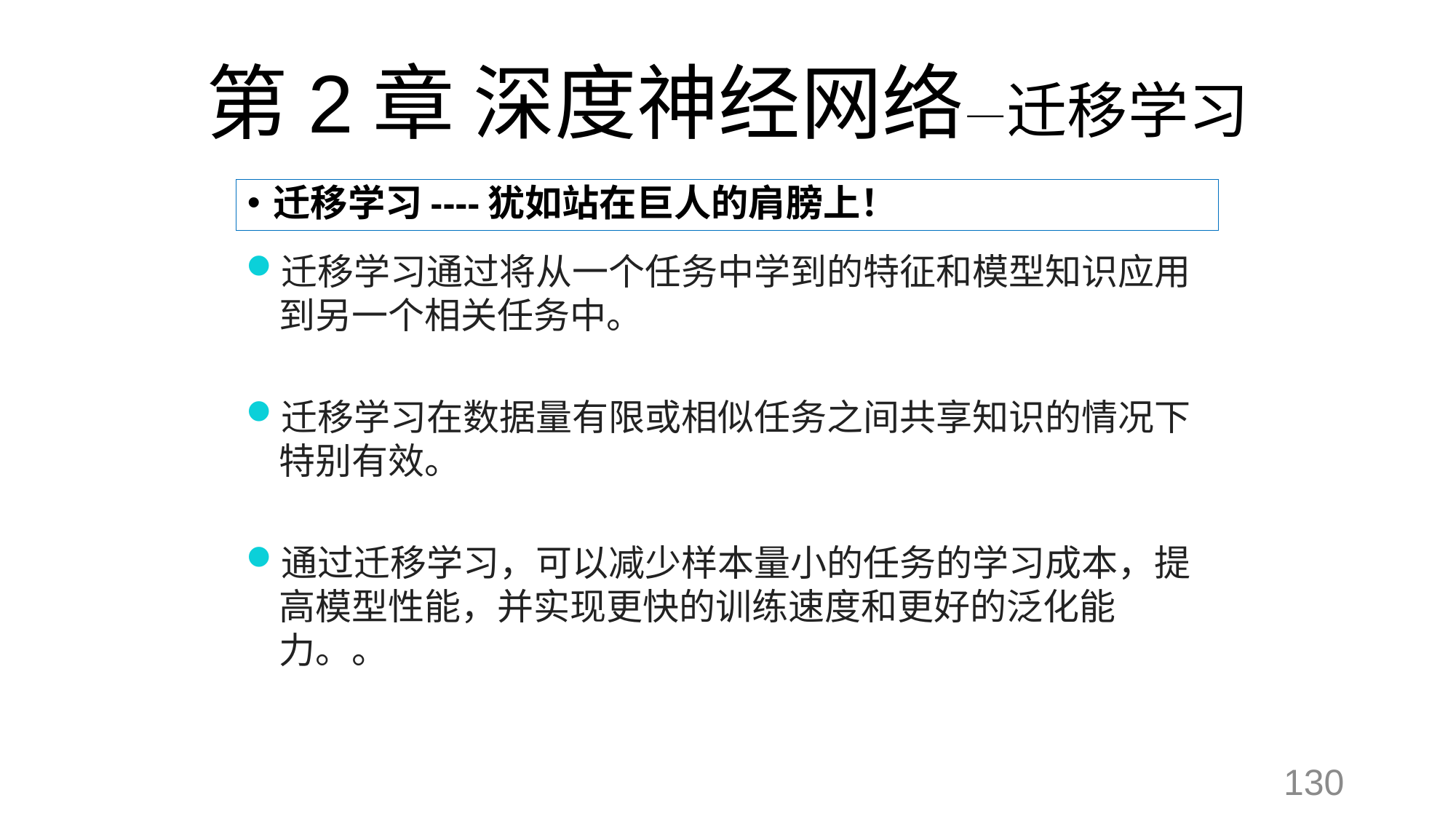

# 第2章 深度神经网络—迁移学习
迁移学习----犹如站在巨人的肩膀上！
迁移学习通过将从一个任务中学到的特征和模型知识应用到另一个相关任务中。

迁移学习在数据量有限或相似任务之间共享知识的情况下特别有效。

通过迁移学习，可以减少样本量小的任务的学习成本，提高模型性能，并实现更快的训练速度和更好的泛化能力。。
130